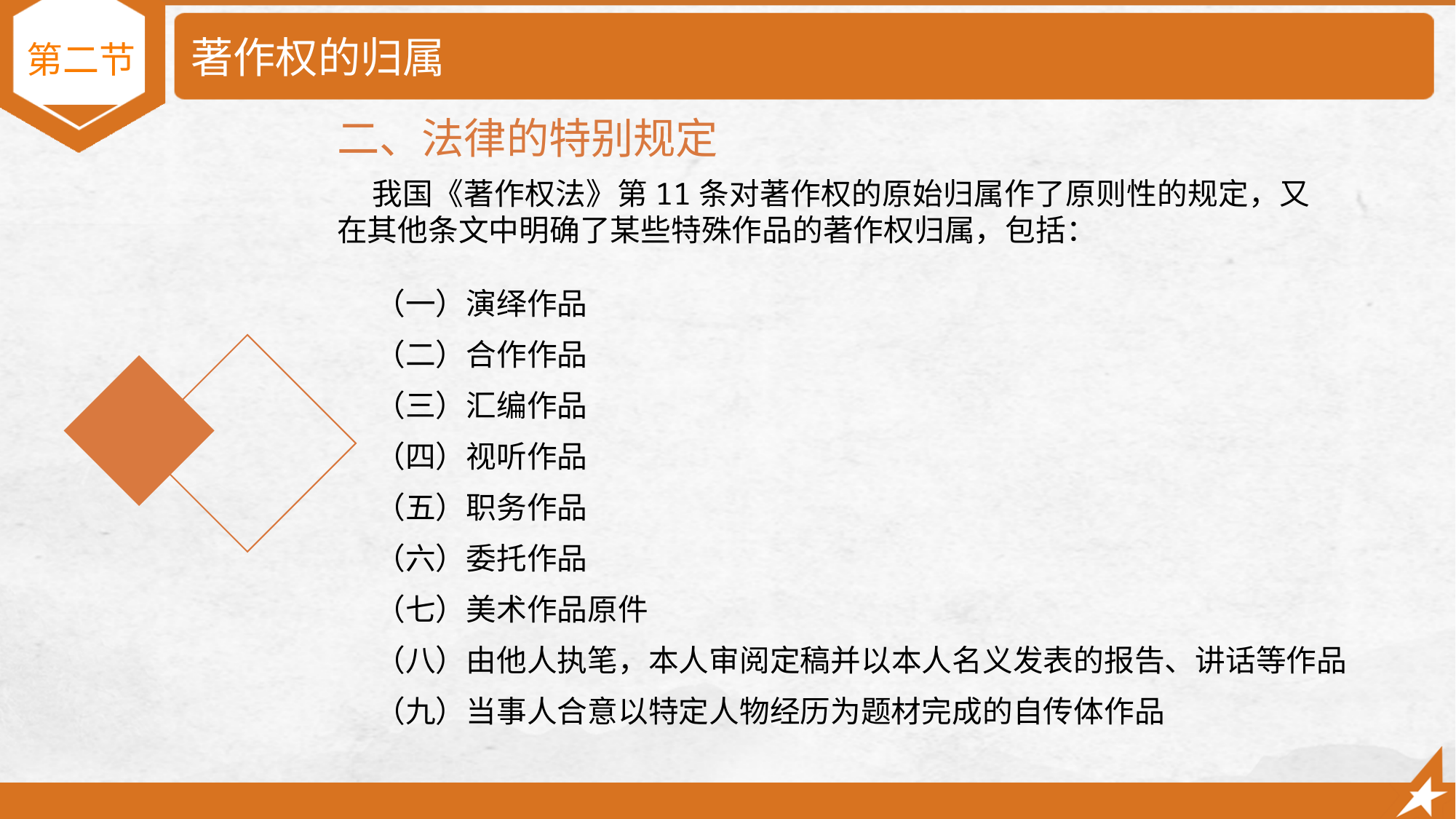

# 著作权的归属
第二节
二、法律的特别规定
    我国《著作权法》第11条对著作权的原始归属作了原则性的规定，又在其他条文中明确了某些特殊作品的著作权归属，包括：

（一）演绎作品
（二）合作作品
（三）汇编作品
（四）视听作品
（五）职务作品
（六）委托作品
（七）美术作品原件
（八）由他人执笔，本人审阅定稿并以本人名义发表的报告、讲话等作品
（九）当事人合意以特定人物经历为题材完成的自传体作品